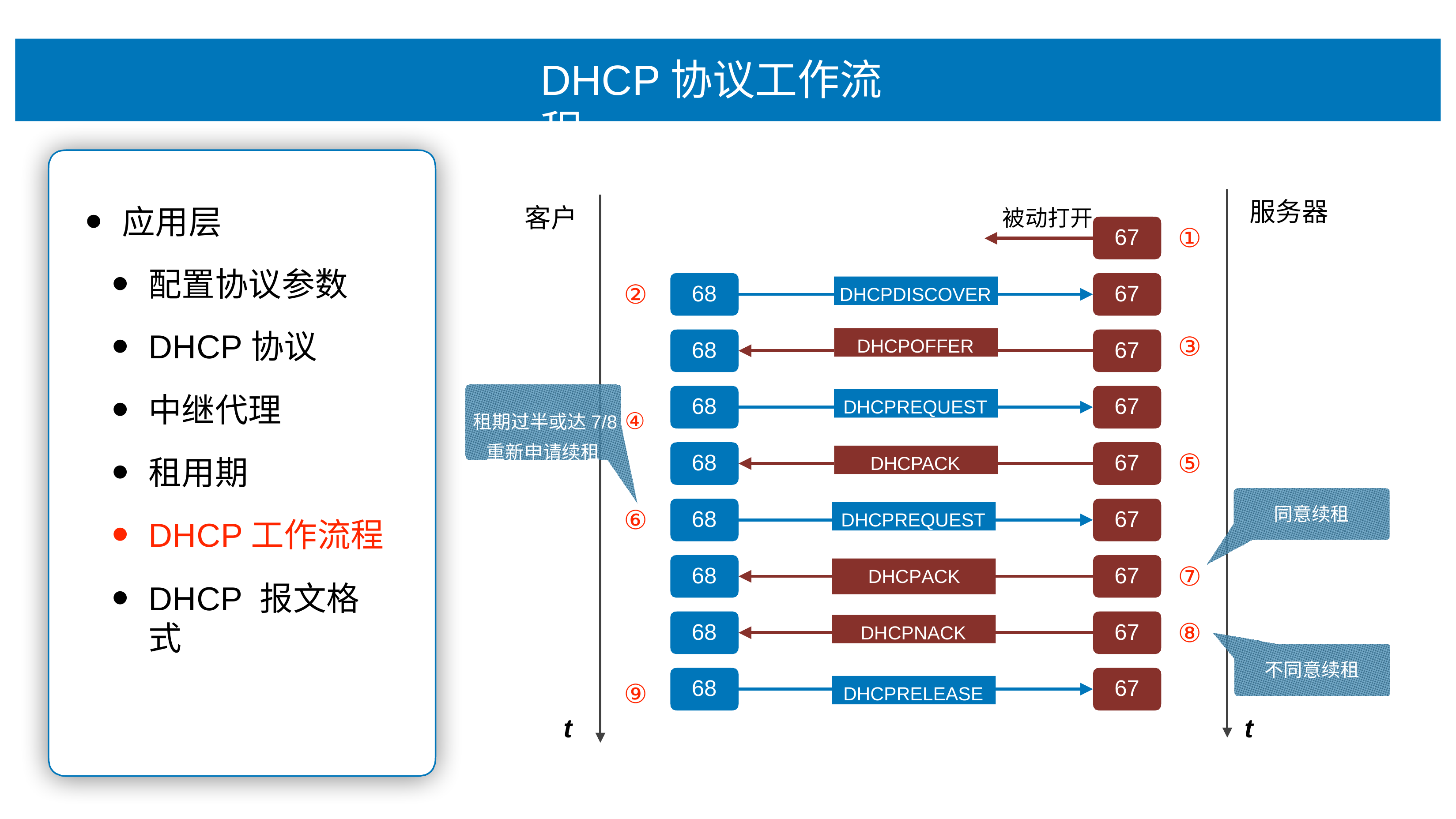

# DHCP协议⼯作流程

服务器

应⽤层
配置协议参数
DHCP协议
中继代理
租⽤期
DHCP⼯作流程
DHCP 报⽂格式
客户
被动打开

①
67

②
DHCPDISCOVER
68
67

③
DHCPOFFER

68
67

租期过半或达7/8 ④
重新申请续租

DHCPREQUEST
68
67

⑤
DHCPACK
68
67

同意续租
⑥
DHCPREQUEST
68
67

⑦
⑧

68
67
DHCPACK

DHCPNACK
68
67

不同意续租

68
67
⑨
DHCPRELEASE

t
t